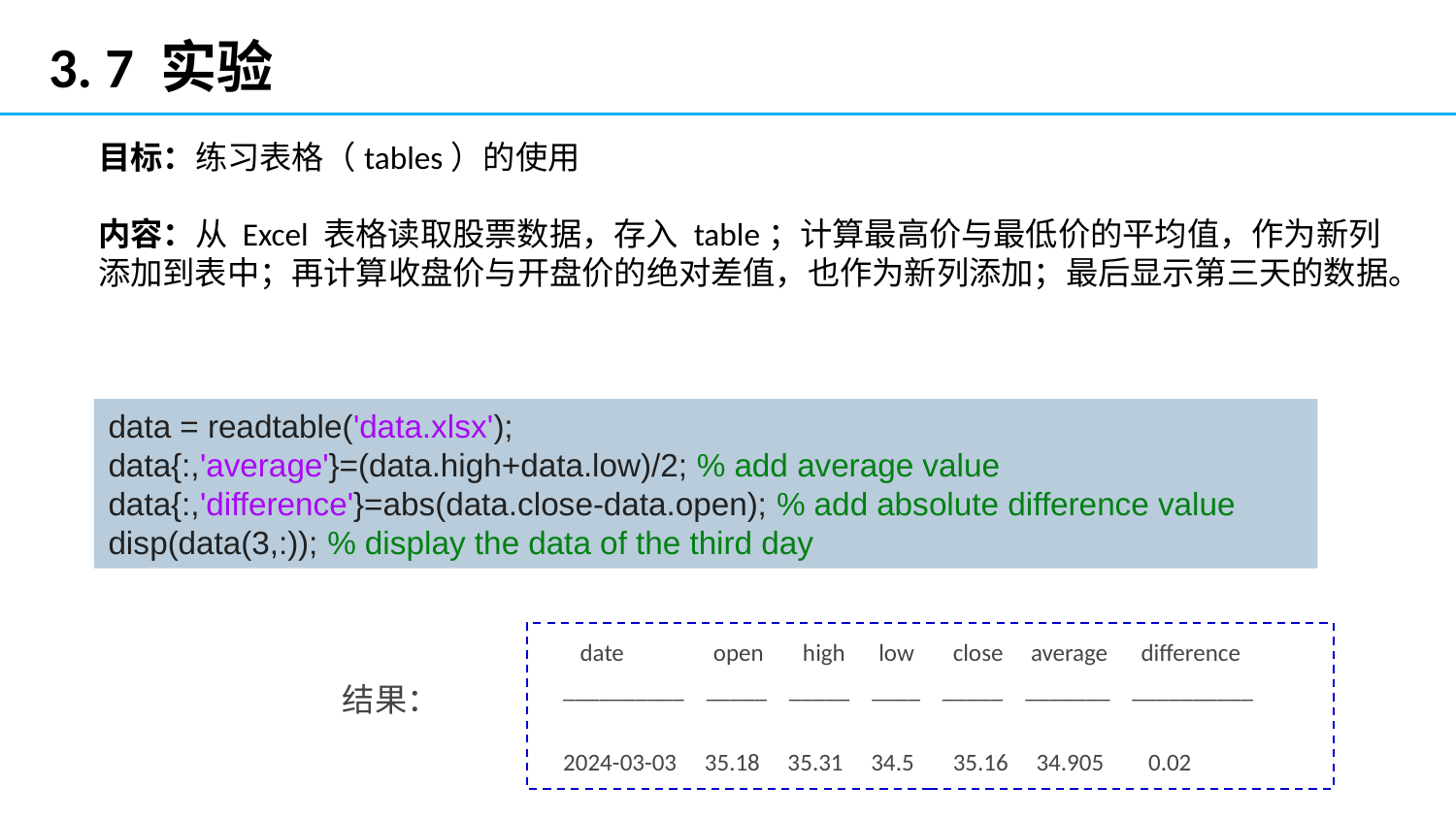

# 3. 7 实验
目标：练习表格（tables）的使用
内容：从 Excel 表格读取股票数据，存入 table；计算最高价与最低价的平均值，作为新列添加到表中；再计算收盘价与开盘价的绝对差值，也作为新列添加；最后显示第三天的数据。
data = readtable('data.xlsx');
data{:,'average'}=(data.high+data.low)/2; % add average value
data{:,'difference'}=abs(data.close-data.open); % add absolute difference value
disp(data(3,:)); % display the data of the third day
       date                open       high      low       close     average      difference
    __________    _____    _____    ____    _____    _______    __________

    2024-03-03     35.18     35.31     34.5       35.16     34.905        0.02
结果：